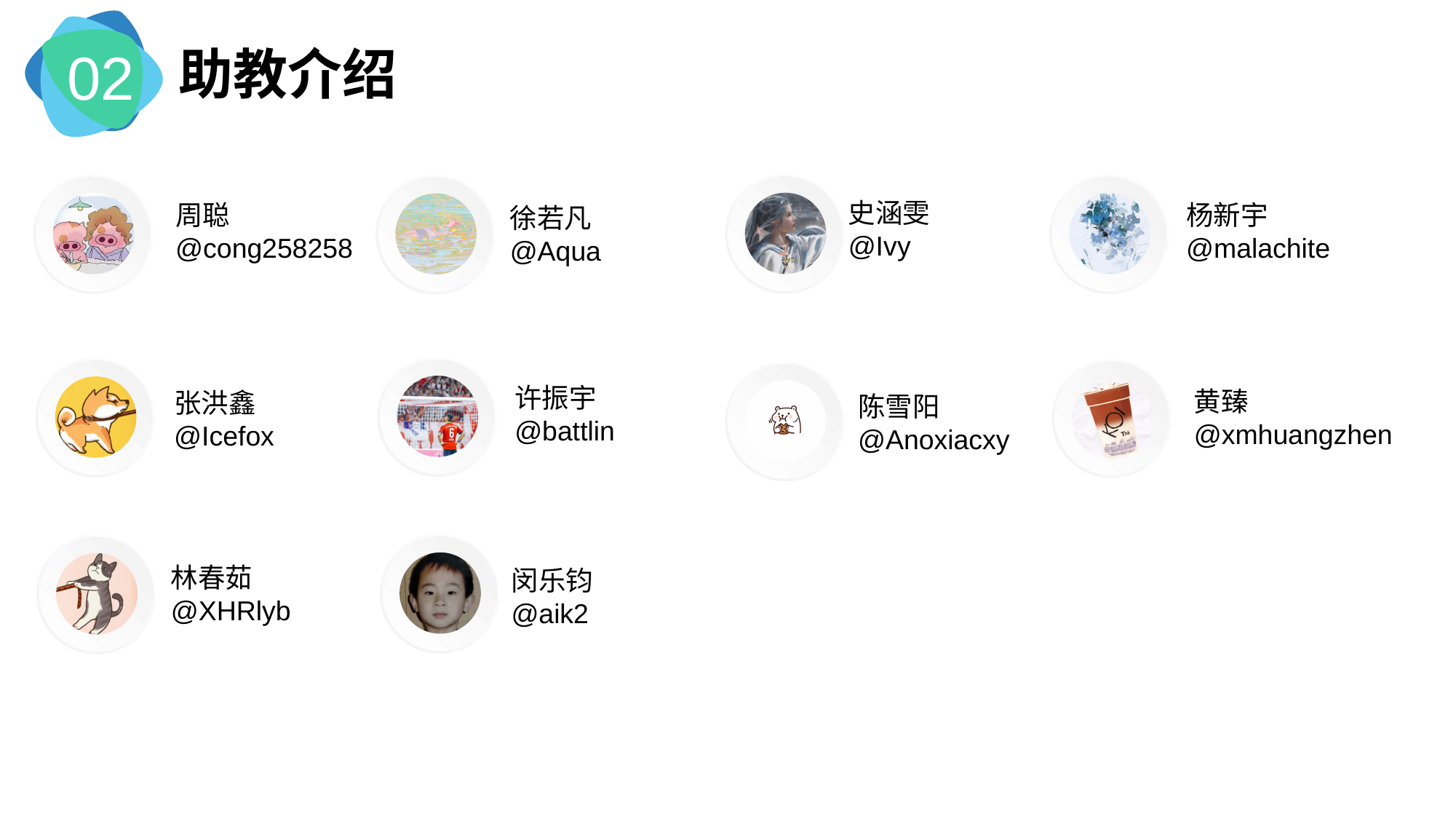

02
助教介绍

史涵雯
@Ivy

周聪
@cong258258

杨新宇
@malachite

徐若凡
@Aqua

许振宇
@battlin

张洪鑫
@Icefox

黄臻
@xmhuangzhen

陈雪阳
@Anoxiacxy

闵乐钧
@aik2

林春茹
@XHRlyb